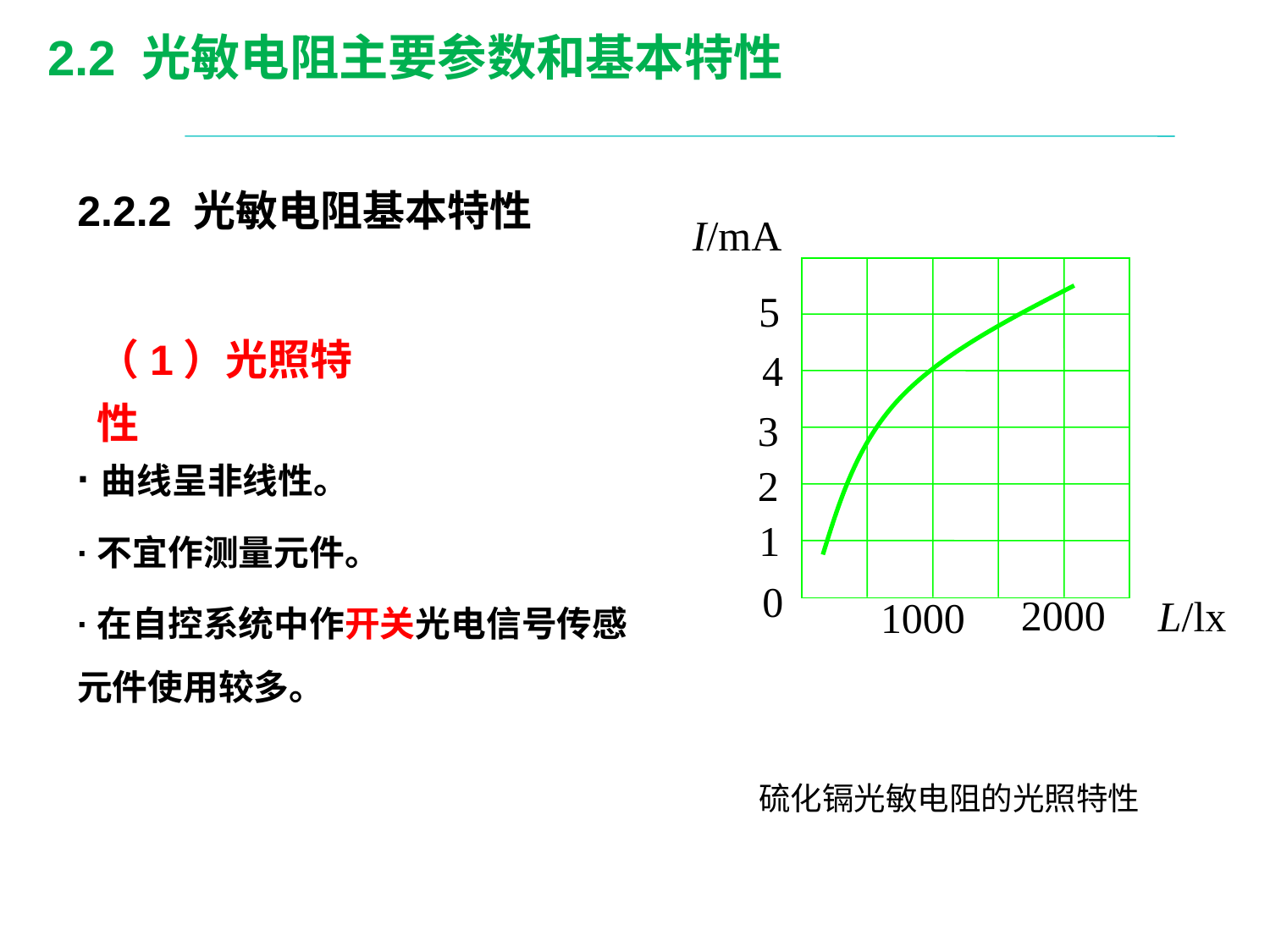

2.2 光敏电阻主要参数和基本特性

2.2.2 光敏电阻基本特性
I/mA

5

4

3

2

1

0

2000

   L/lx

1000
（1）光照特性
·曲线呈非线性。
·不宜作测量元件。
·在自控系统中作开关光电信号传感元件使用较多。
硫化镉光敏电阻的光照特性